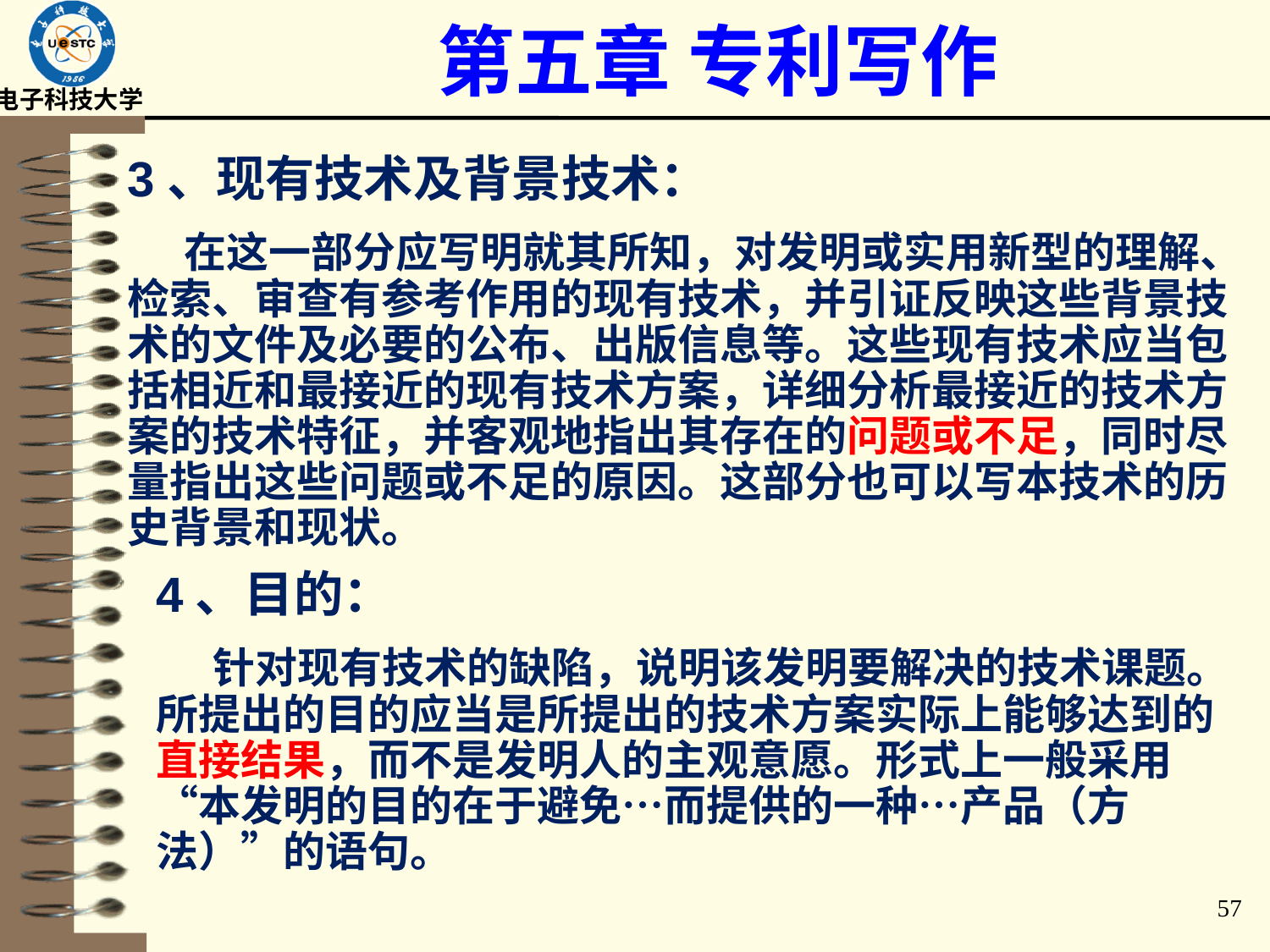

# 第五章 专利写作
3、现有技术及背景技术：
    在这一部分应写明就其所知，对发明或实用新型的理解、检索、审查有参考作用的现有技术，并引证反映这些背景技术的文件及必要的公布、出版信息等。这些现有技术应当包括相近和最接近的现有技术方案，详细分析最接近的技术方案的技术特征，并客观地指出其存在的问题或不足，同时尽量指出这些问题或不足的原因。这部分也可以写本技术的历史背景和现状。
4、目的：
    针对现有技术的缺陷，说明该发明要解决的技术课题。所提出的目的应当是所提出的技术方案实际上能够达到的直接结果，而不是发明人的主观意愿。形式上一般采用“本发明的目的在于避免…而提供的一种…产品（方法）”的语句。
57